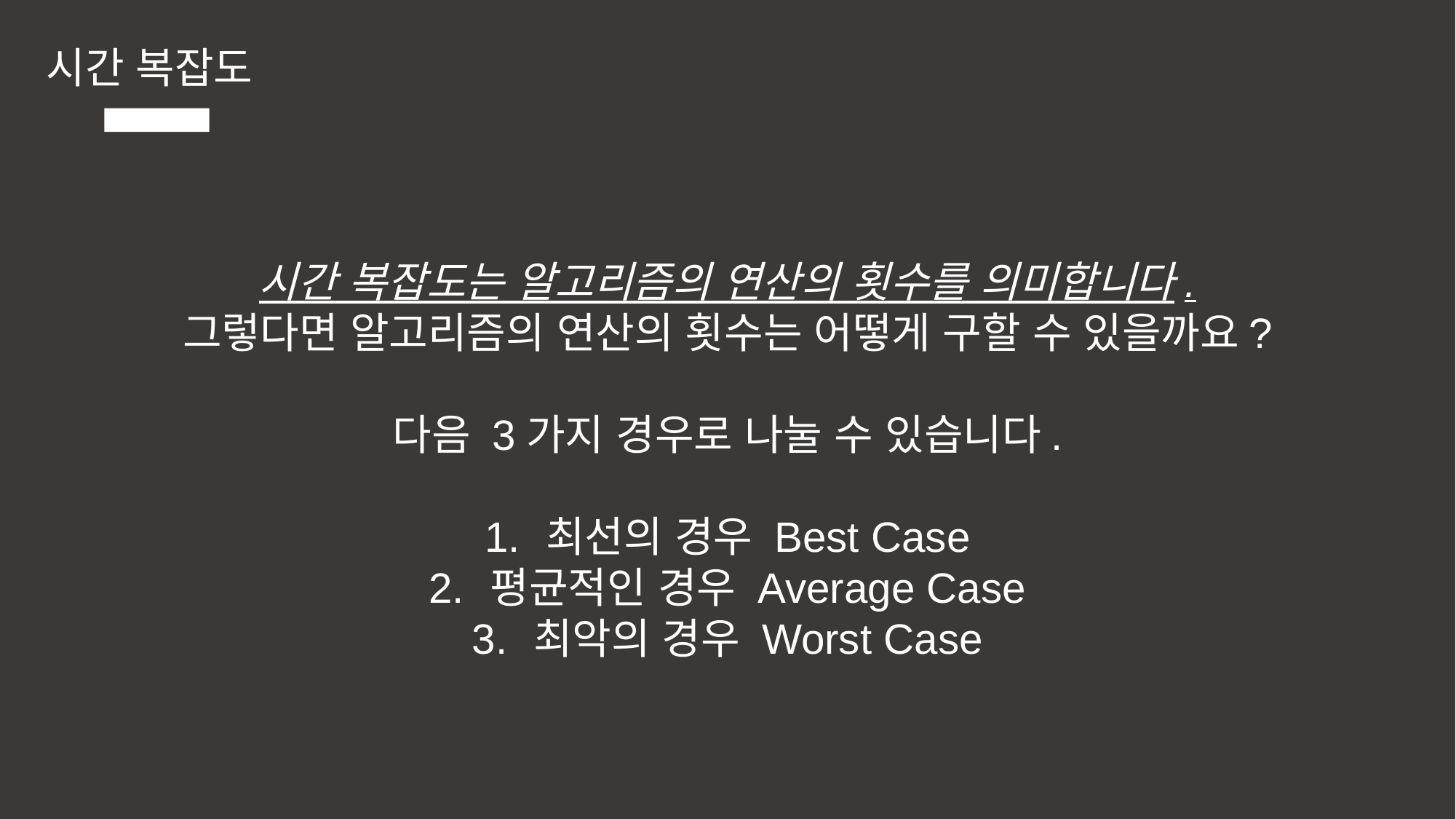

시간 복잡도

시간 복잡도는 알고리즘의 연산의 횟수를 의미합니다.
그렇다면 알고리즘의 연산의 횟수는 어떻게 구할 수 있을까요?

다음 3가지 경우로 나눌 수 있습니다.

최선의 경우 Best Case
평균적인 경우 Average Case
최악의 경우 Worst Case